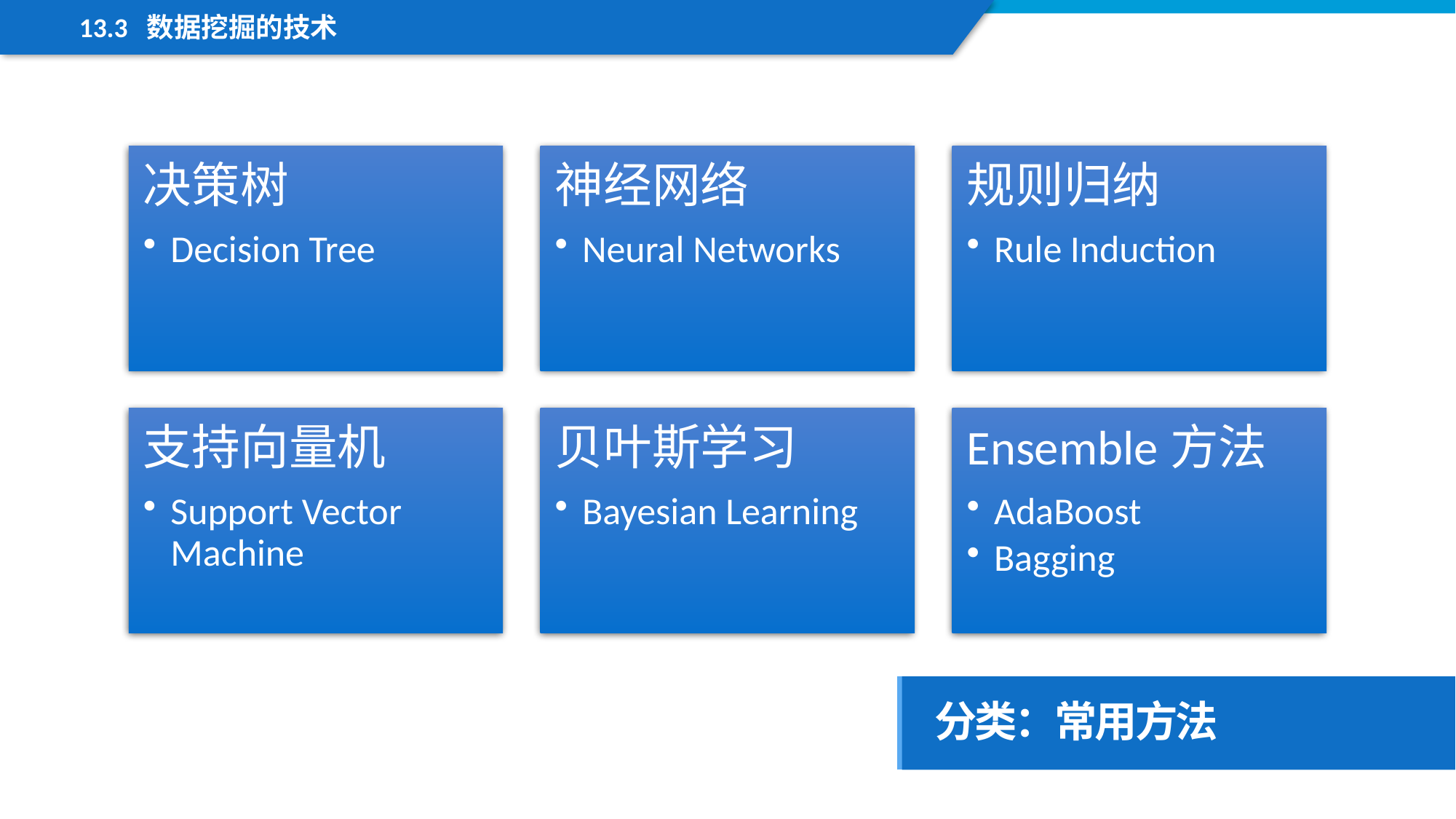

13.3  数据挖掘的技术
决策树
Decision Tree
神经网络
Neural Networks
规则归纳
Rule Induction
支持向量机
Support Vector Machine
贝叶斯学习
Bayesian Learning
Ensemble方法
AdaBoost
Bagging
分类：常用方法